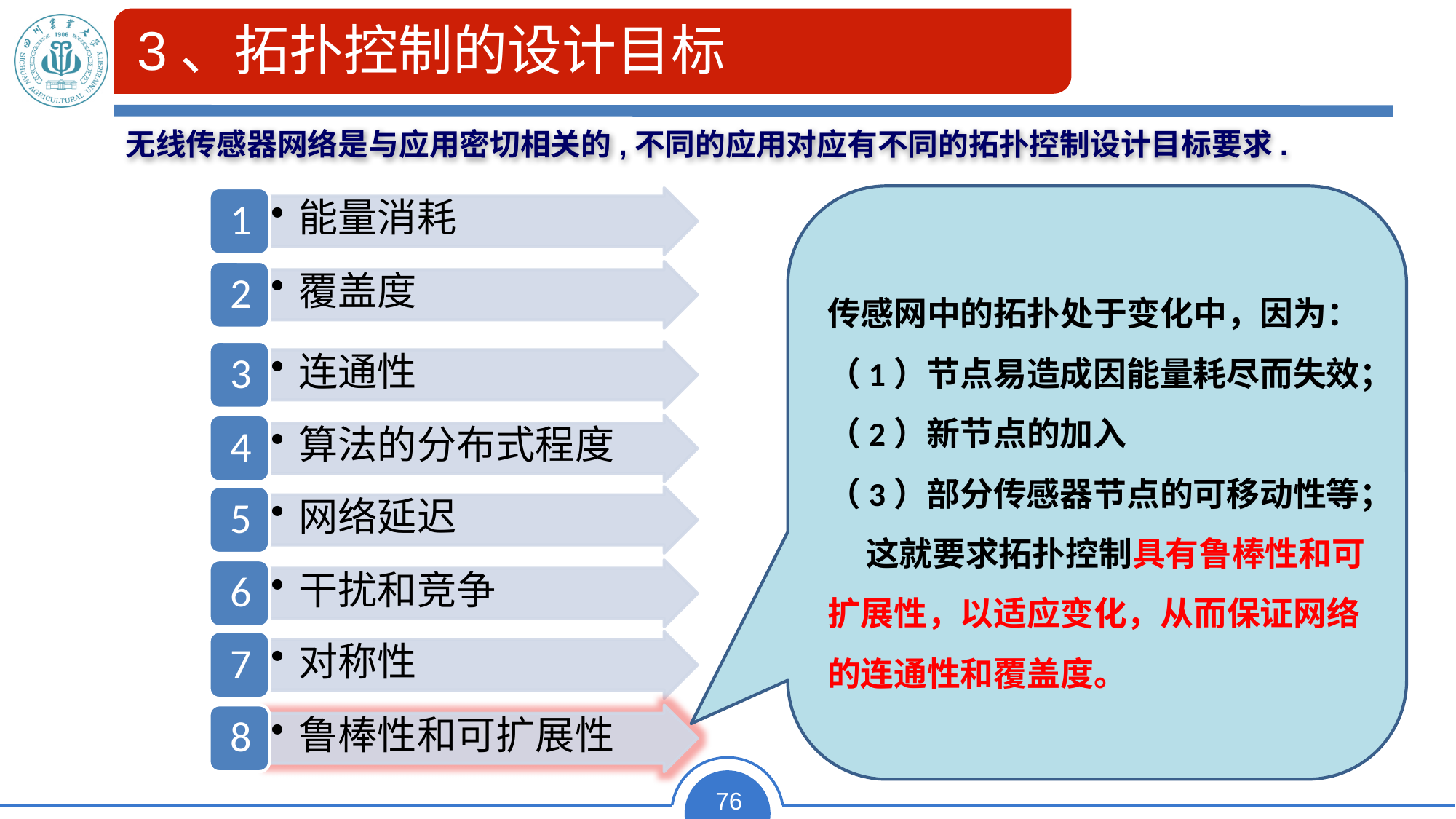

# 3、拓扑控制的设计目标
无线传感器网络是与应用密切相关的,不同的应用对应有不同的拓扑控制设计目标要求.
传感网中的拓扑处于变化中，因为：
（1）节点易造成因能量耗尽而失效；（2）新节点的加入
（3）部分传感器节点的可移动性等；
    这就要求拓扑控制具有鲁棒性和可扩展性，以适应变化，从而保证网络的连通性和覆盖度。
能量消耗
1
覆盖度
2
连通性
3
算法的分布式程度
4
网络延迟
5
干扰和竞争
6
对称性
7
鲁棒性和可扩展性
8